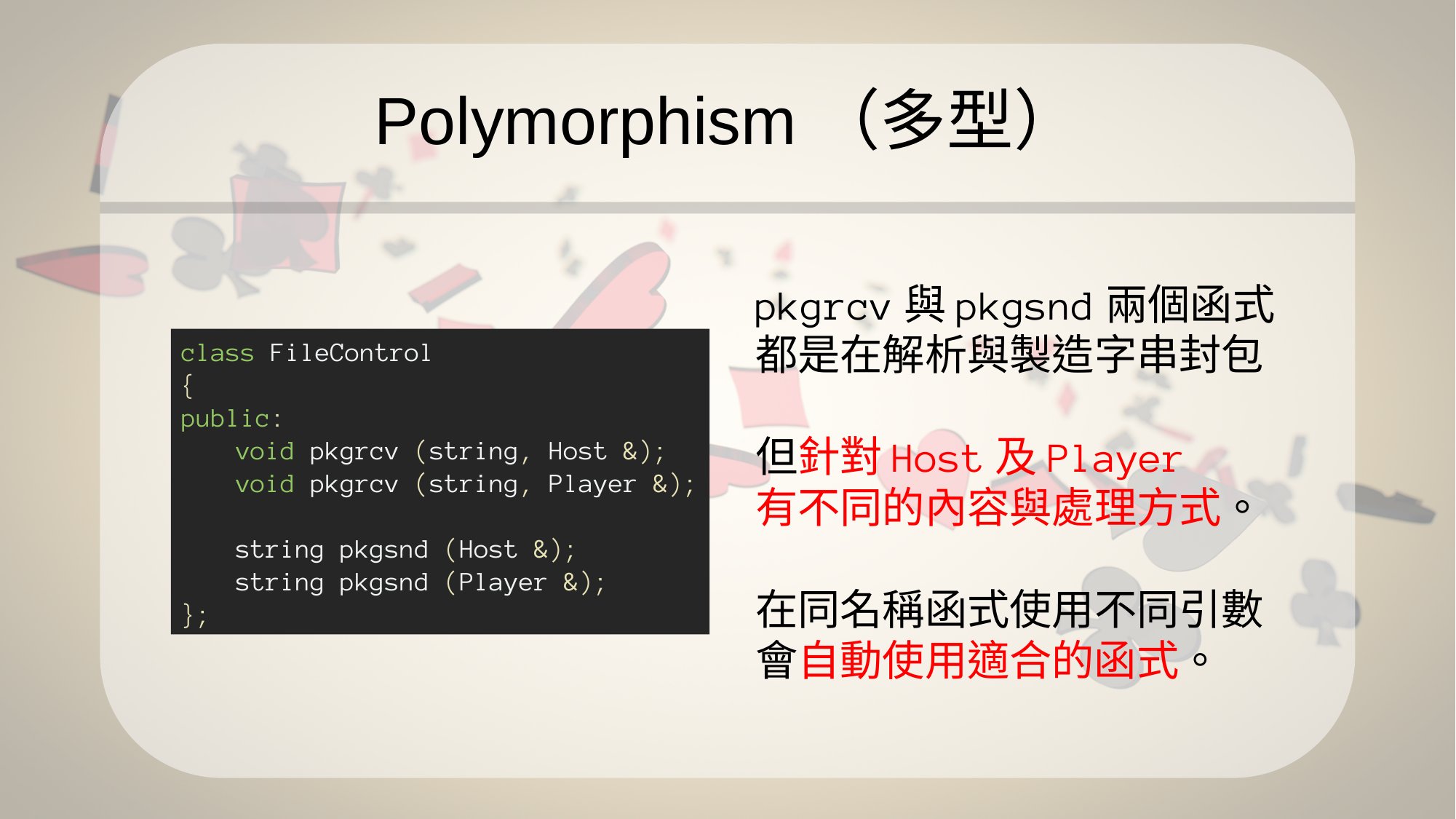

# Polymorphism（多型）
pkgrcv與pkgsnd兩個函式
都是在解析與製造字串封包

但針對Host及Player
有不同的內容與處理方式。

在同名稱函式使用不同引數
會自動使用適合的函式。
class FileControl
{
public:
void pkgrcv (string, Host &);
void pkgrcv (string, Player &);

string pkgsnd (Host &);
string pkgsnd (Player &);
};